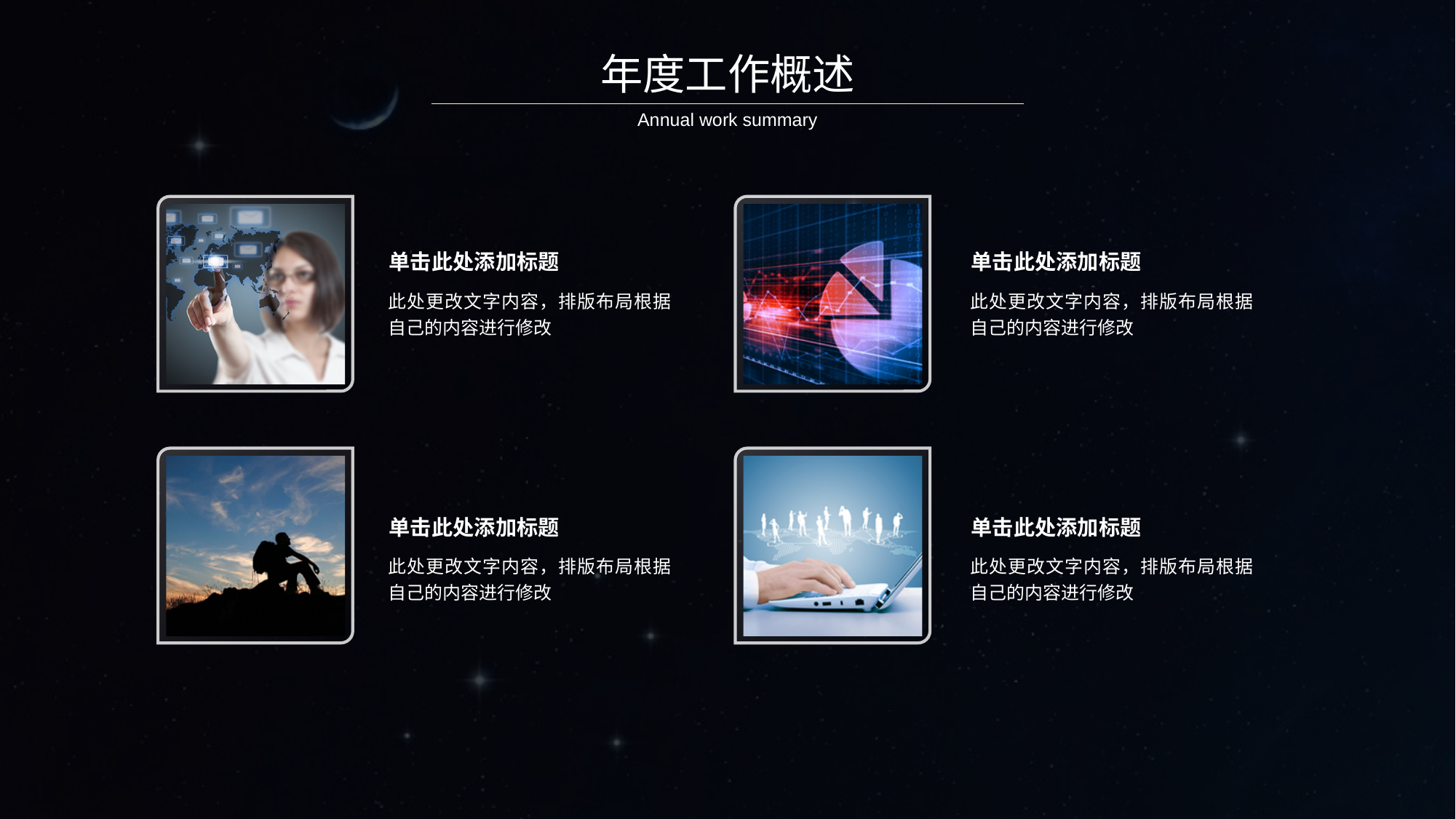

年度工作概述
Annual work summary

单击此处添加标题
此处更改文字内容，排版布局根据自己的内容进行修改
单击此处添加标题
此处更改文字内容，排版布局根据自己的内容进行修改

单击此处添加标题
此处更改文字内容，排版布局根据自己的内容进行修改
单击此处添加标题
此处更改文字内容，排版布局根据自己的内容进行修改